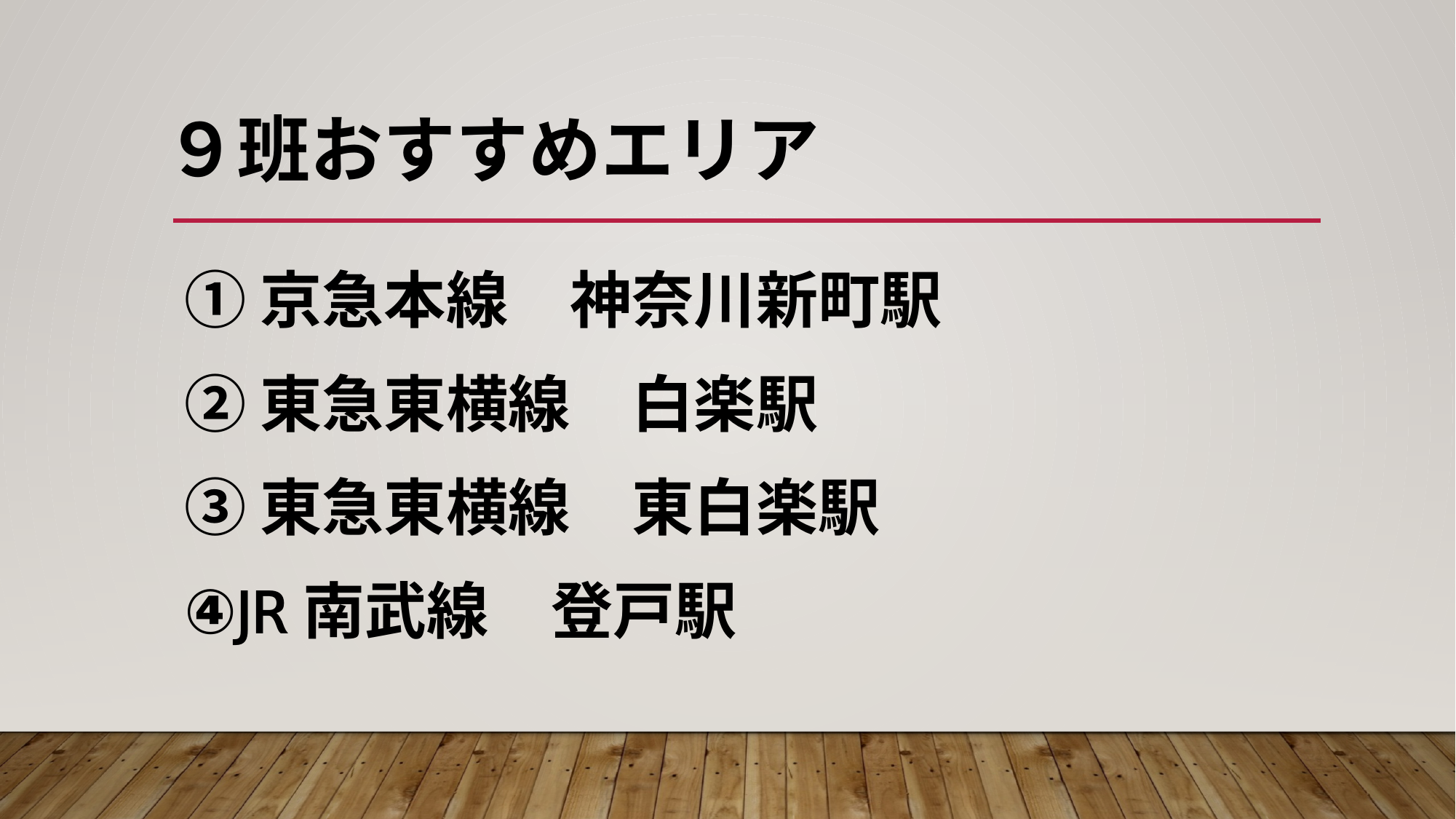

９班おすすめエリア
①京急本線　神奈川新町駅
②東急東横線　白楽駅
③東急東横線　東白楽駅
④JR南武線　登戸駅